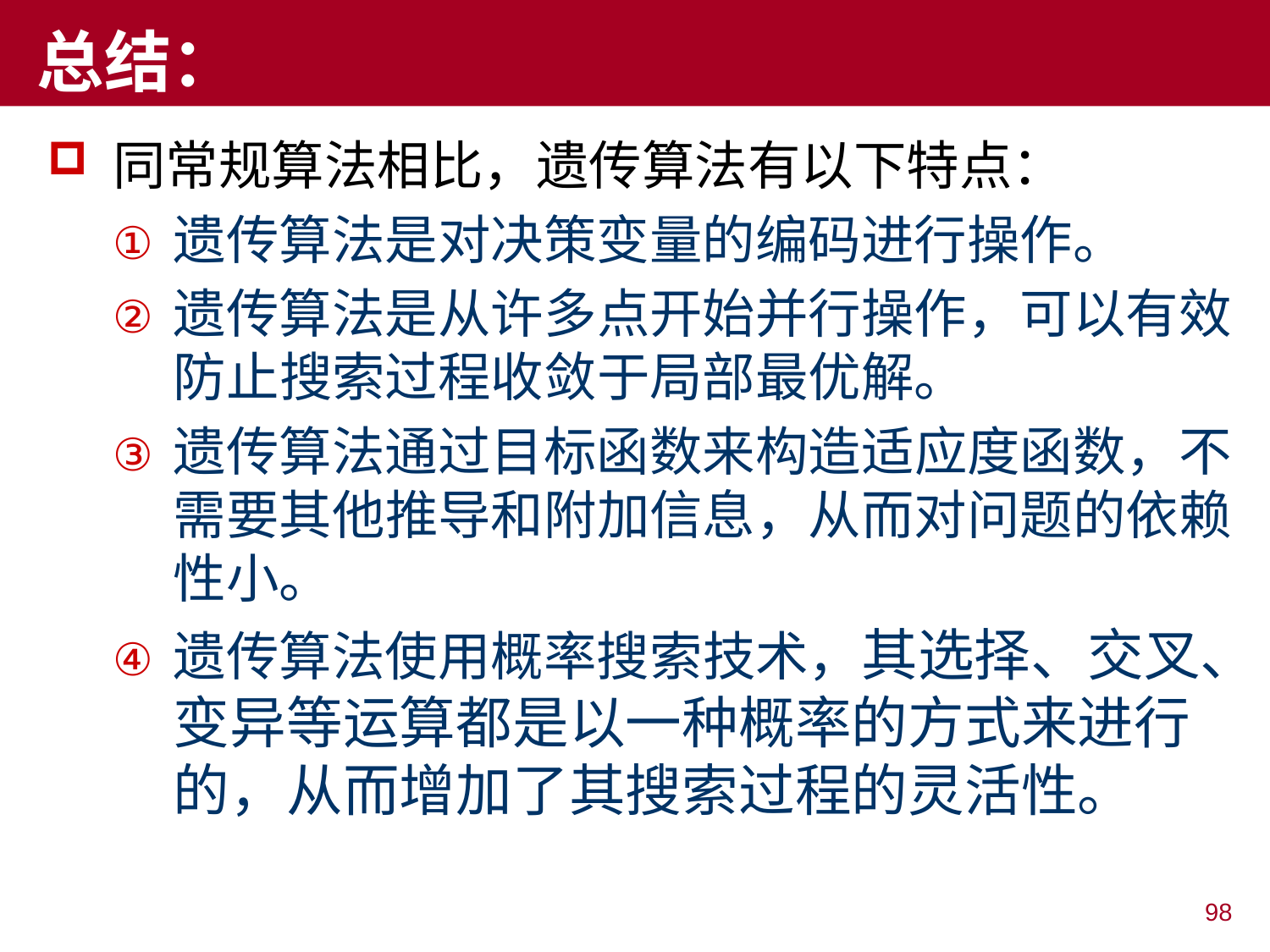

# 总结：
同常规算法相比，遗传算法有以下特点：
遗传算法是对决策变量的编码进行操作。
遗传算法是从许多点开始并行操作，可以有效防止搜索过程收敛于局部最优解。
遗传算法通过目标函数来构造适应度函数，不需要其他推导和附加信息，从而对问题的依赖性小。
遗传算法使用概率搜索技术，其选择、交叉、变异等运算都是以一种概率的方式来进行的，从而增加了其搜索过程的灵活性。
98